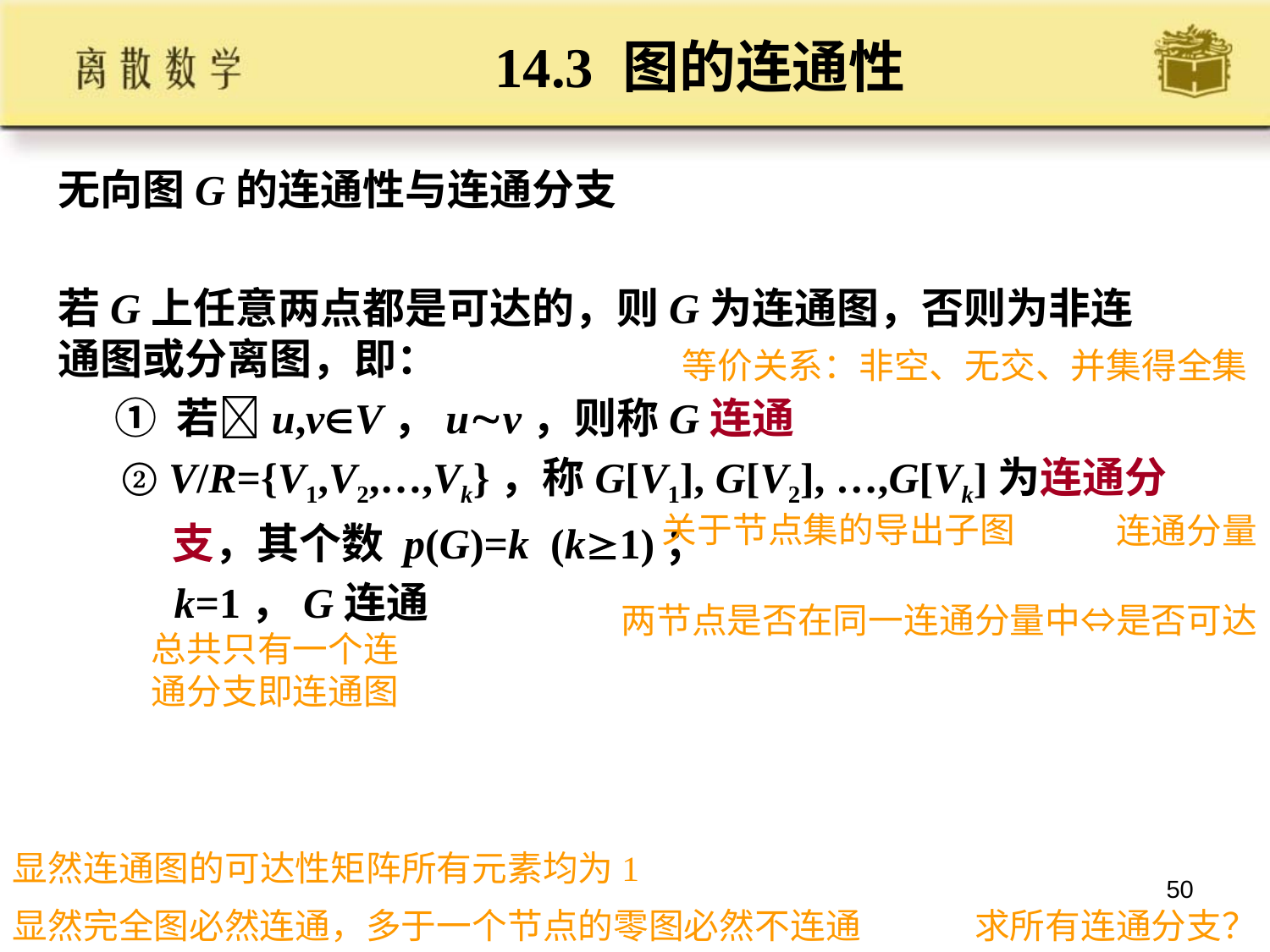

# 14.3 图的连通性
无向图G的连通性与连通分支

若G上任意两点都是可达的，则G为连通图，否则为非连通图或分离图，即：
      ① 若∀u,v∈V，u∼v，则称G连通
      ② V/R={V1,V2,…,Vk}，称G[V1], G[V2], …,G[Vk]为连通分
           支，其个数 p(G)=k  (k≥1)；
           k=1，G连通
等价关系：非空、无交、并集得全集
关于节点集的导出子图
连通分量
两节点是否在同一连通分量中⇔是否可达
总共只有一个连通分支即连通图
显然连通图的可达性矩阵所有元素均为1
50
显然完全图必然连通，多于一个节点的零图必然不连通
求所有连通分支？